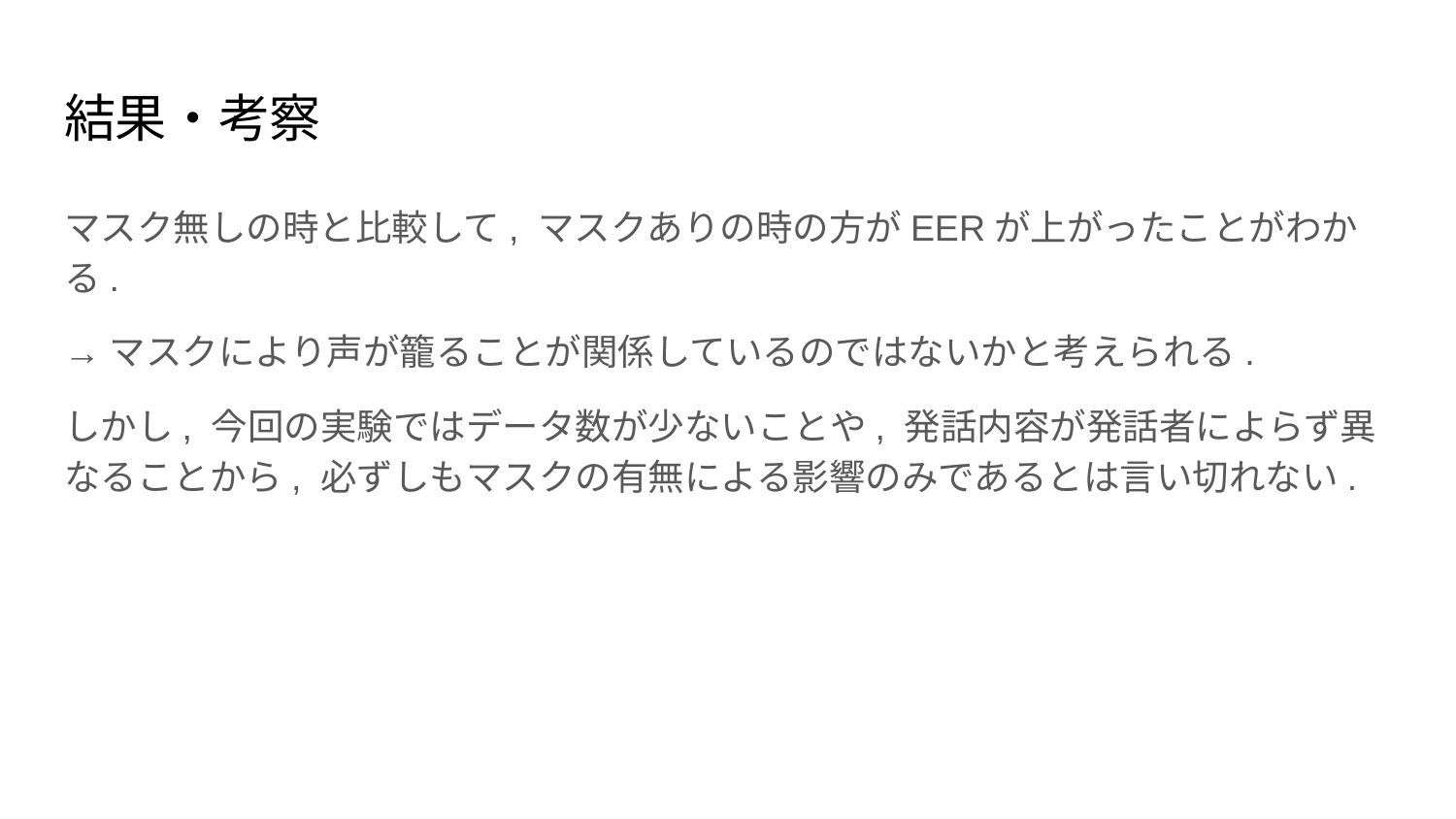

# 結果・考察
マスク無しの時と比較して, マスクありの時の方がEERが上がったことがわかる.
→マスクにより声が籠ることが関係しているのではないかと考えられる.
しかし, 今回の実験ではデータ数が少ないことや, 発話内容が発話者によらず異なることから, 必ずしもマスクの有無による影響のみであるとは言い切れない.